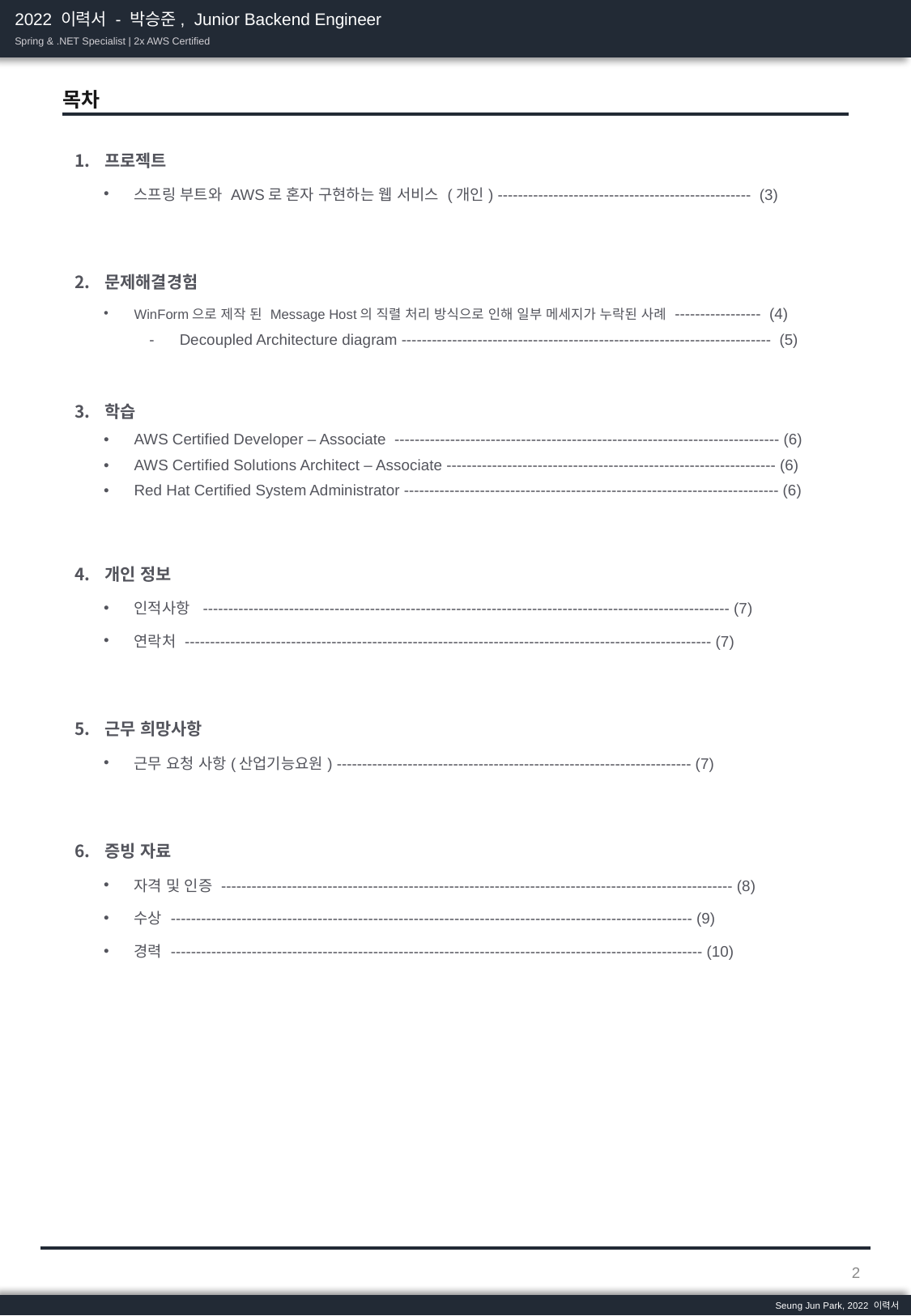

2022 이력서 - 박승준,  Junior Backend Engineer
Spring & .NET Specialist | 2x AWS Certified
목차
| 프로젝트 스프링 부트와 AWS로 혼자 구현하는 웹 서비스 (개인) -------------------------------------------------- (3) 문제해결경험 WinForm으로 제작 된 Message Host의 직렬 처리 방식으로 인해 일부 메세지가 누락된 사례 ----------------- (4) Decoupled Architecture diagram ------------------------------------------------------------------------- (5) 학습 AWS Certified Developer – Associate ---------------------------------------------------------------------------- (6) AWS Certified Solutions Architect – Associate ----------------------------------------------------------------- (6) Red Hat Certified System Administrator -------------------------------------------------------------------------- (6) 개인 정보 인적사항 -------------------------------------------------------------------------------------------------------- (7) 연락처 -------------------------------------------------------------------------------------------------------- (7) 근무 희망사항 근무 요청 사항(산업기능요원) ---------------------------------------------------------------------- (7) 증빙 자료 자격 및 인증 ----------------------------------------------------------------------------------------------------- (8) 수상 ------------------------------------------------------------------------------------------------------- (9) 경력 --------------------------------------------------------------------------------------------------------- (10) |
| --- |
|  |
|  |
|  |
2

Seung Jun Park, 2022 이력서